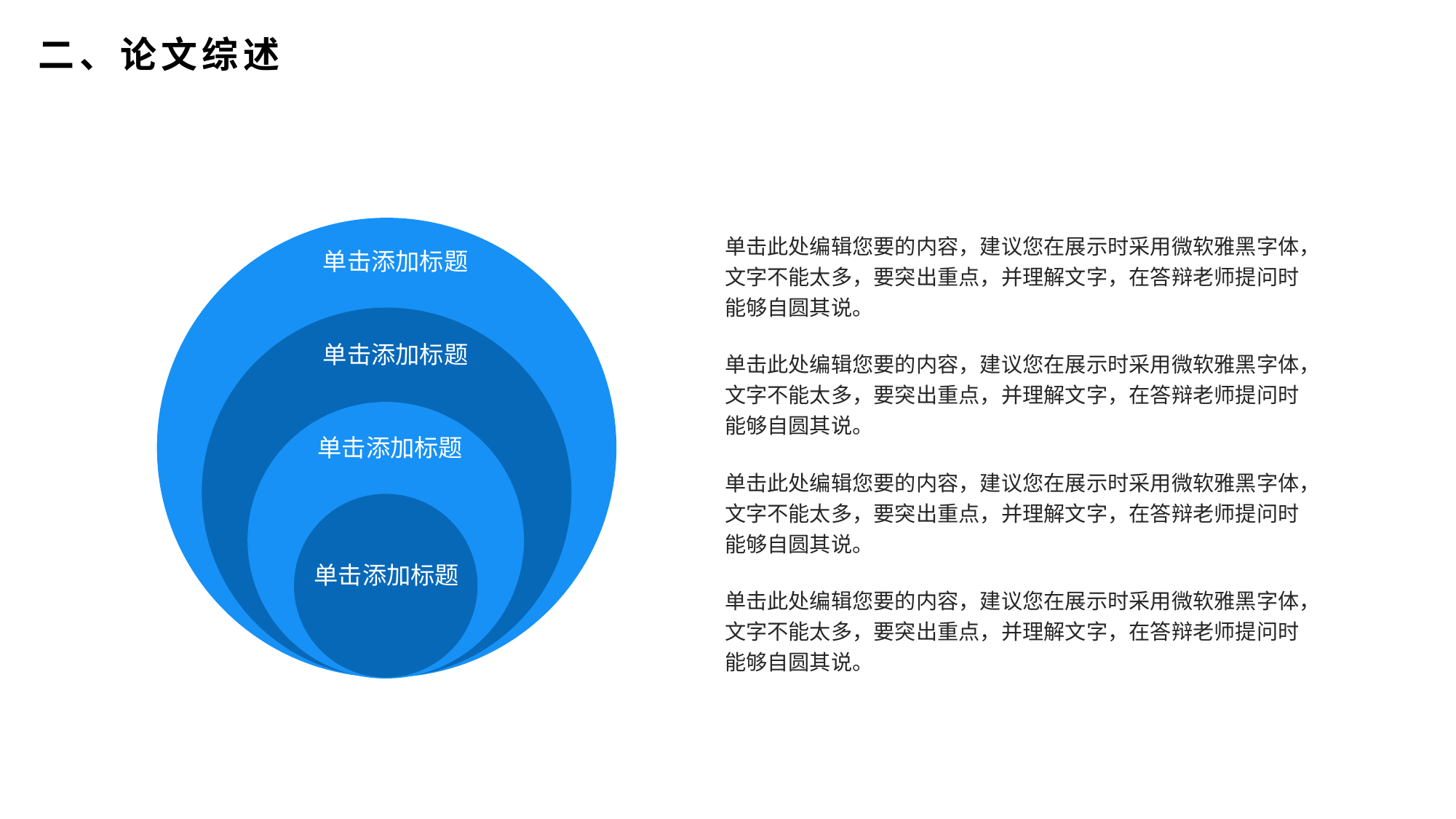

二、论文综述

单击此处编辑您要的内容，建议您在展示时采用微软雅黑字体，文字不能太多，要突出重点，并理解文字，在答辩老师提问时能够自圆其说。
单击添加标题

单击添加标题
单击此处编辑您要的内容，建议您在展示时采用微软雅黑字体，文字不能太多，要突出重点，并理解文字，在答辩老师提问时能够自圆其说。

单击添加标题
单击此处编辑您要的内容，建议您在展示时采用微软雅黑字体，文字不能太多，要突出重点，并理解文字，在答辩老师提问时能够自圆其说。

单击添加标题
单击此处编辑您要的内容，建议您在展示时采用微软雅黑字体，文字不能太多，要突出重点，并理解文字，在答辩老师提问时能够自圆其说。